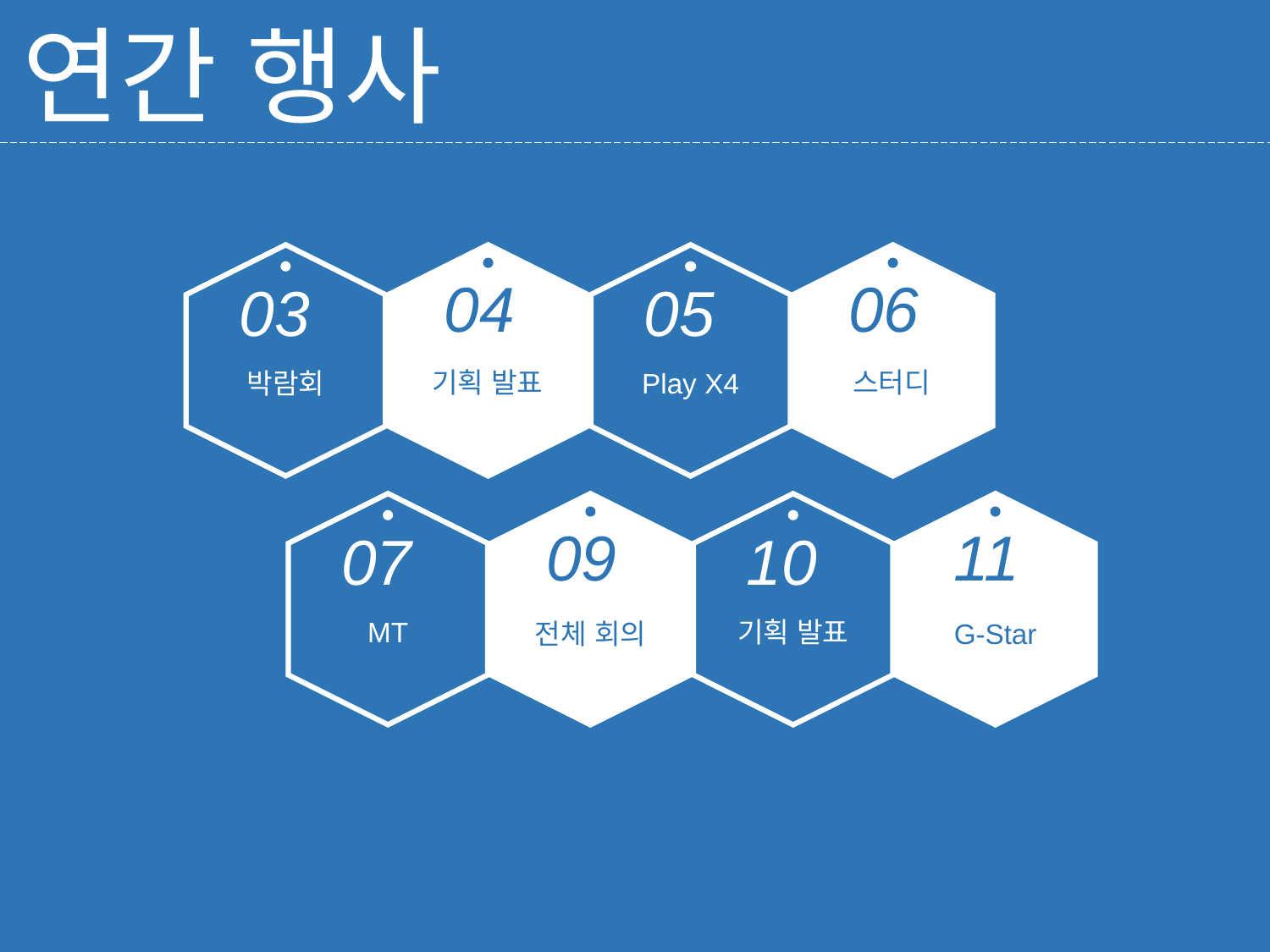

연간 행사

03
박람회

04
기획 발표

05
Play X4

06
스터디

07
MT

09
전체 회의

10
기획 발표

11
G-Star